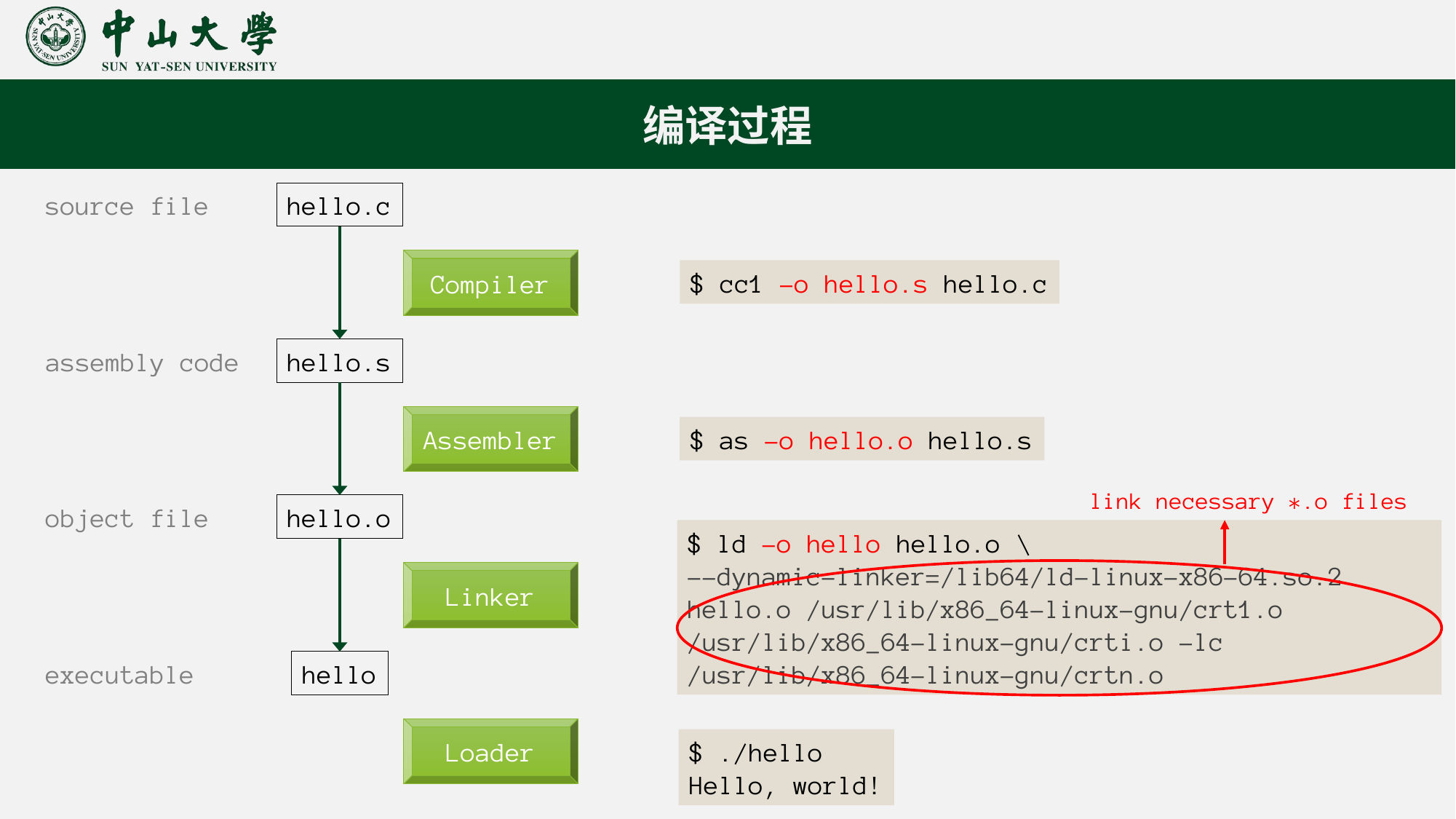

编译过程
source file
hello.c
Compiler
$ cc1 -o hello.s hello.c
assembly code
hello.s
Assembler
$ as -o hello.o hello.s
link necessary *.o files
object file
hello.o
$ ld -o hello hello.o \
--dynamic-linker=/lib64/ld-linux-x86-64.so.2 hello.o /usr/lib/x86_64-linux-gnu/crt1.o /usr/lib/x86_64-linux-gnu/crti.o -lc /usr/lib/x86_64-linux-gnu/crtn.o

Linker
executable
hello
Loader
$ ./hello
Hello, world!